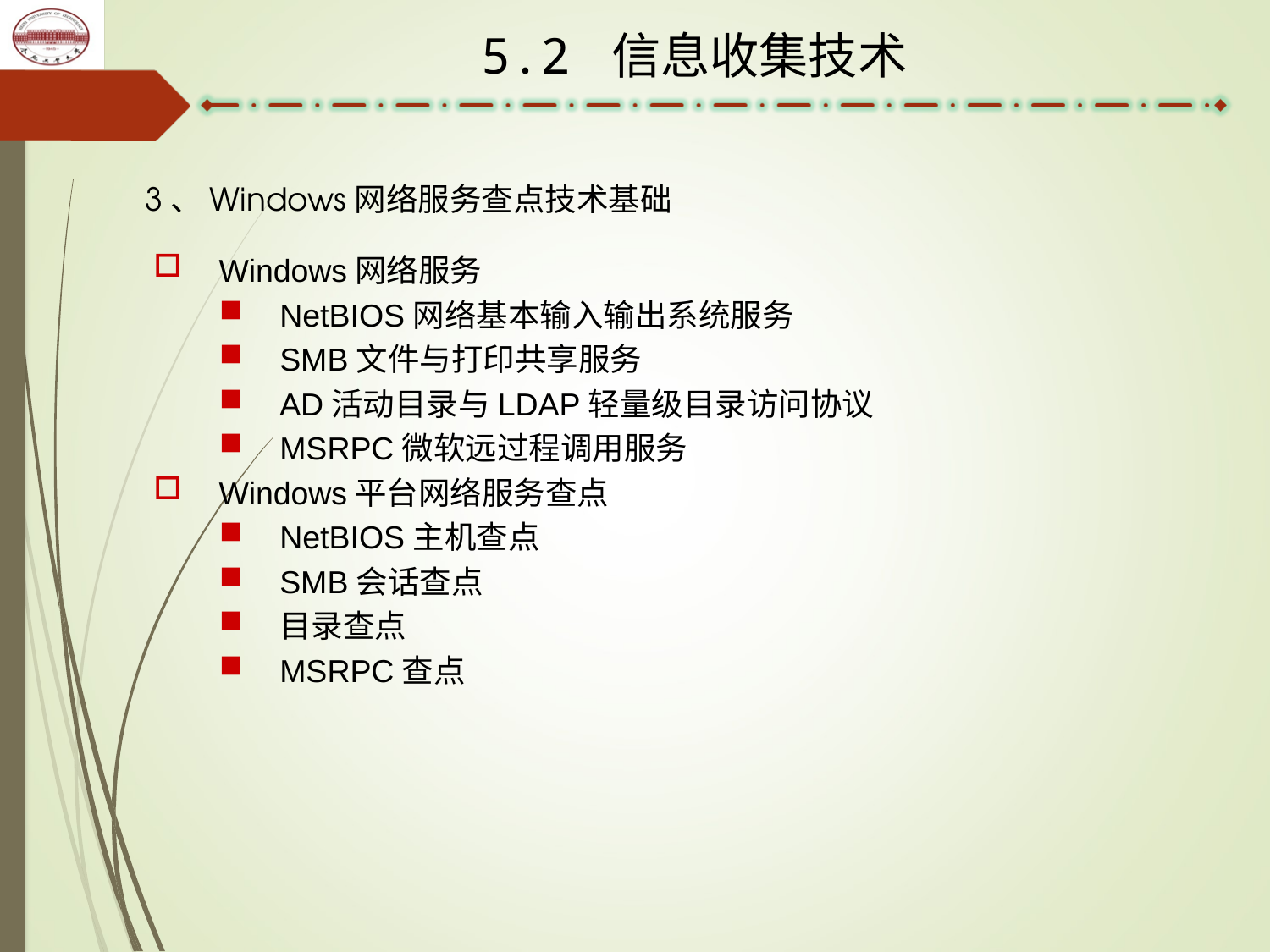

5.2 信息收集技术
3、Windows网络服务查点技术基础
Windows网络服务
NetBIOS网络基本输入输出系统服务
SMB文件与打印共享服务
AD活动目录与LDAP轻量级目录访问协议
MSRPC微软远过程调用服务
Windows平台网络服务查点
NetBIOS主机查点
SMB会话查点
目录查点
MSRPC查点